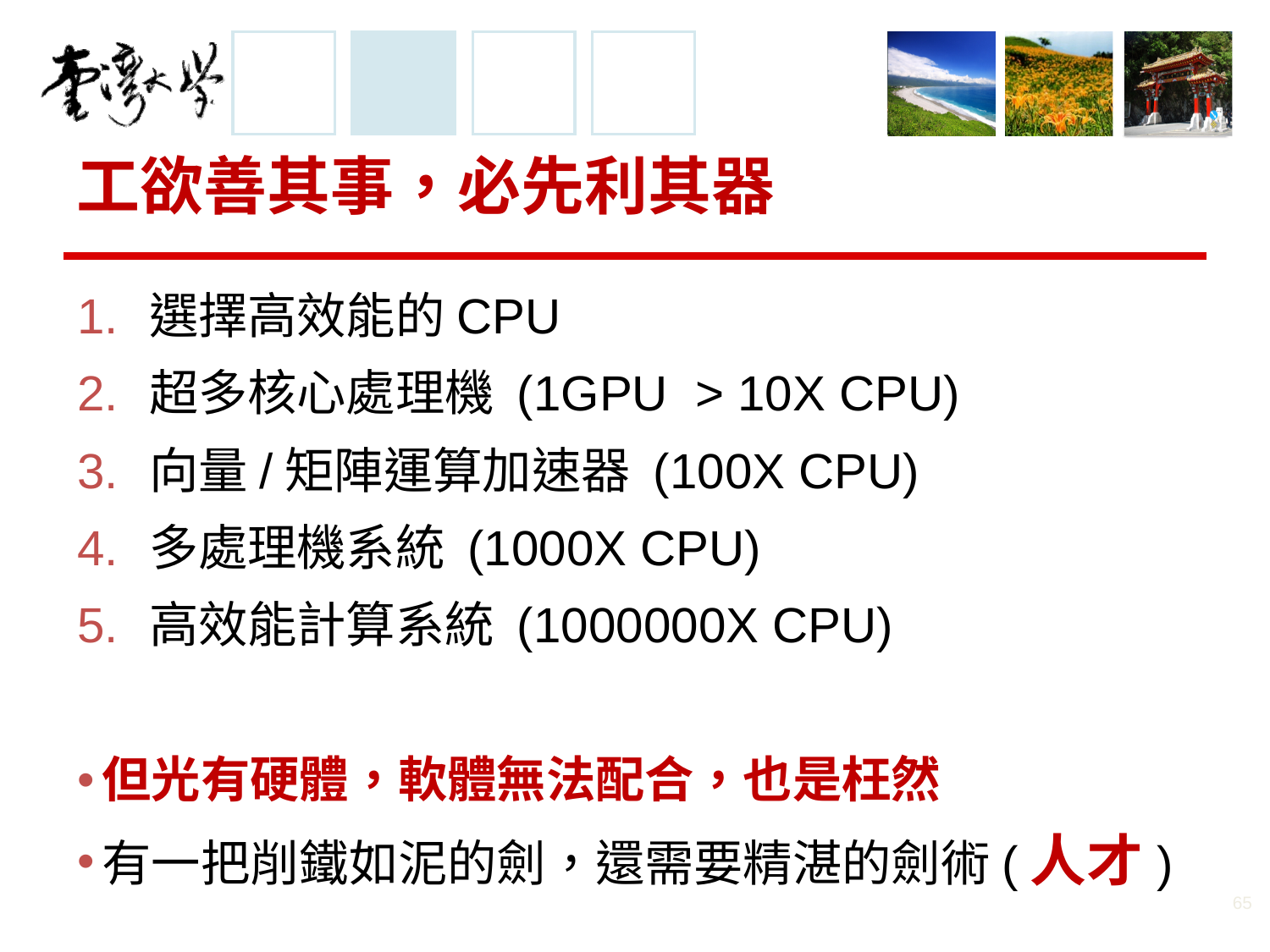

# 工欲善其事，必先利其器
選擇高效能的CPU
超多核心處理機 (1GPU  > 10X CPU)
向量/矩陣運算加速器 (100X CPU)
多處理機系統 (1000X CPU)
高效能計算系統 (1000000X CPU)

但光有硬體，軟體無法配合，也是枉然
有一把削鐵如泥的劍，還需要精湛的劍術(人才)
65